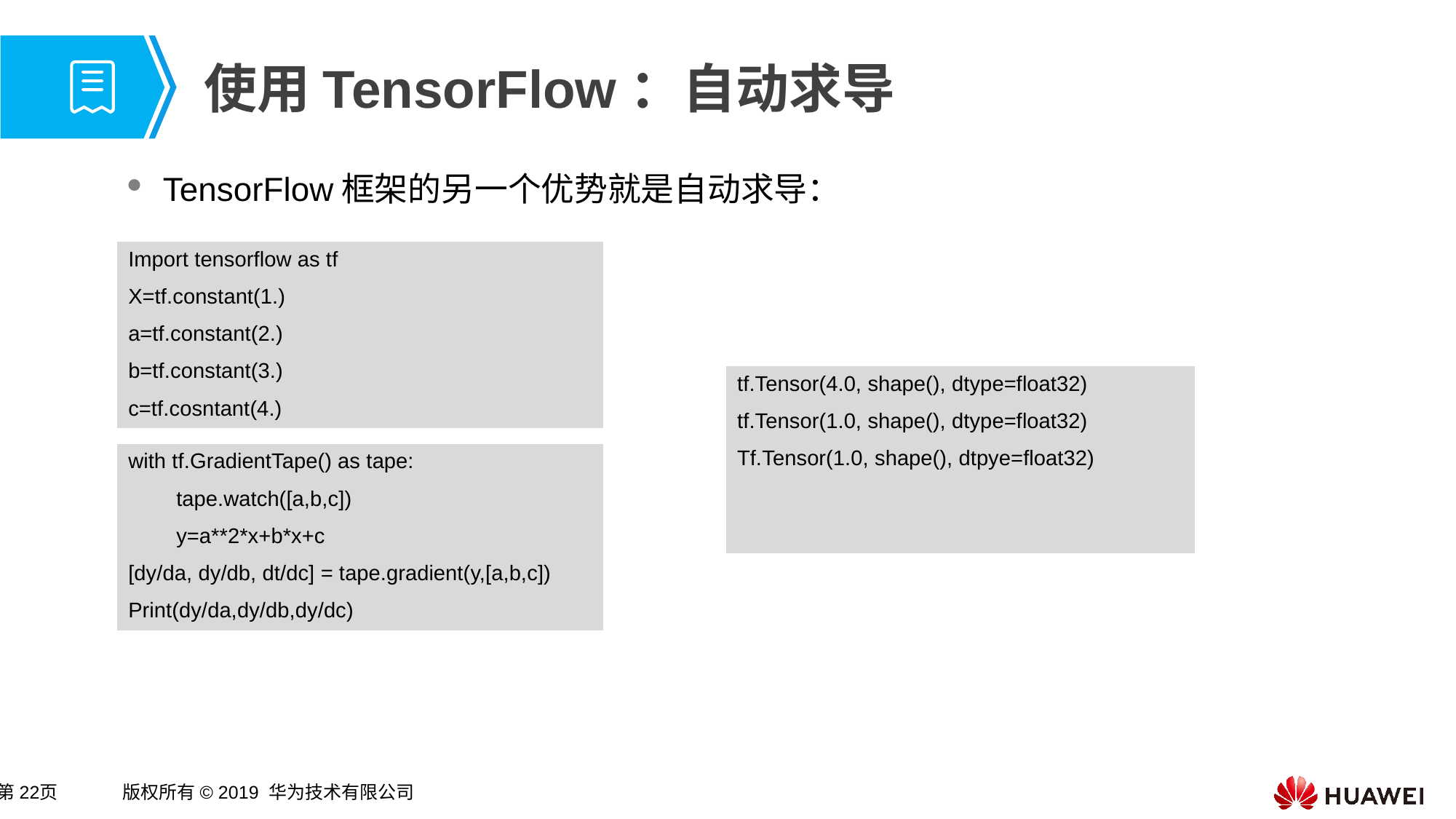

# 使用TensorFlow：自动求导
TensorFlow框架的另一个优势就是自动求导：

| Import tensorflow as tf |
| --- |
| X=tf.constant(1.) |
| a=tf.constant(2.) |
| b=tf.constant(3.) |
| c=tf.cosntant(4.) |
| tf.Tensor(4.0, shape(), dtype=float32) |
| --- |
| tf.Tensor(1.0, shape(), dtype=float32) |
| Tf.Tensor(1.0, shape(), dtpye=float32) |
|  |
|  |
| with tf.GradientTape() as tape: |
| --- |
| tape.watch([a,b,c]) |
| y=a\*\*2\*x+b\*x+c |
| [dy/da, dy/db, dt/dc] = tape.gradient(y,[a,b,c]) |
| Print(dy/da,dy/db,dy/dc) |